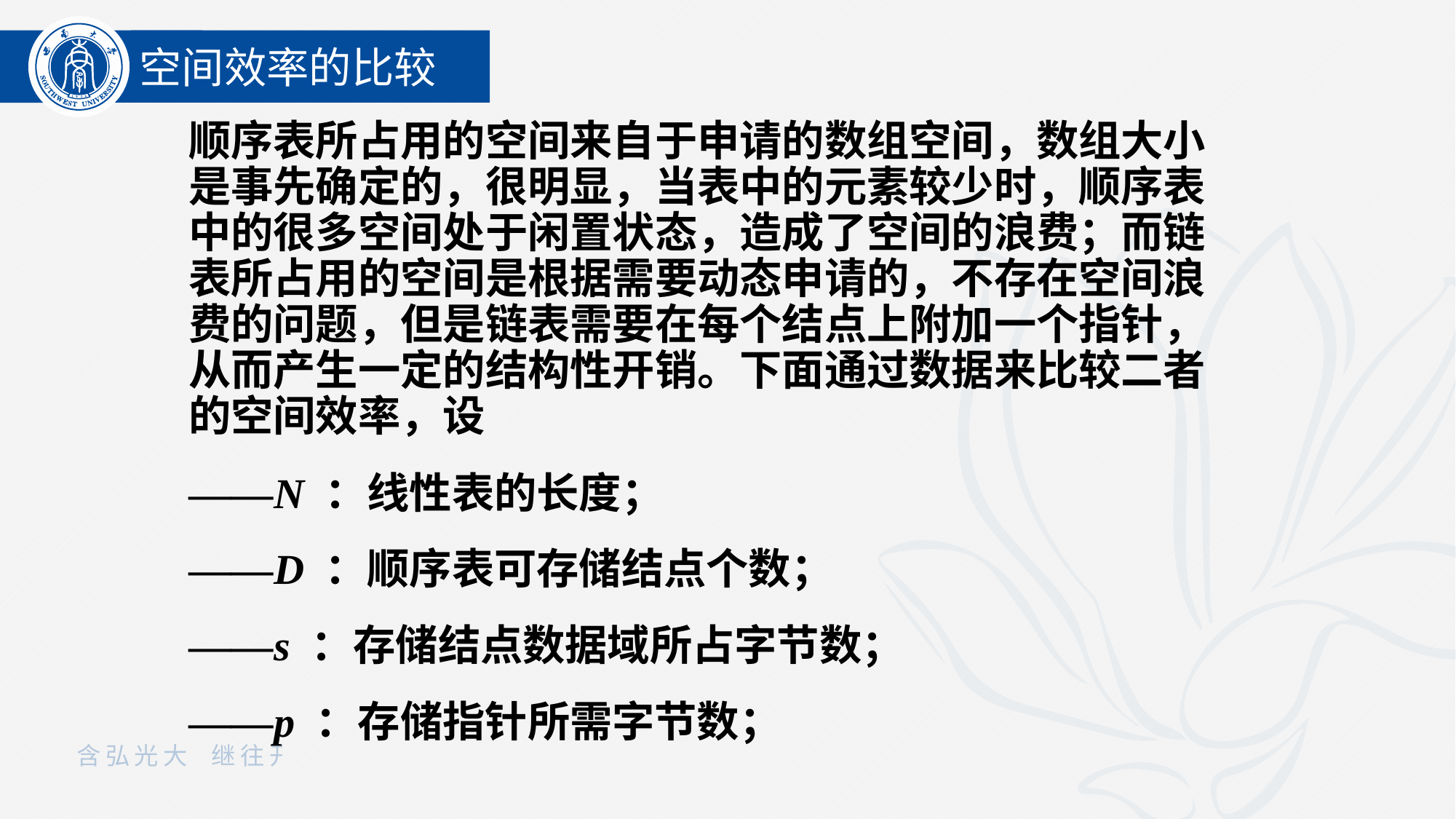

空间效率的比较
顺序表所占用的空间来自于申请的数组空间，数组大小是事先确定的，很明显，当表中的元素较少时，顺序表中的很多空间处于闲置状态，造成了空间的浪费；而链表所占用的空间是根据需要动态申请的，不存在空间浪费的问题，但是链表需要在每个结点上附加一个指针，从而产生一定的结构性开销。下面通过数据来比较二者的空间效率，设
——N ：线性表的长度；
——D ：顺序表可存储结点个数；
——s ：存储结点数据域所占字节数；
——p ：存储指针所需字节数；